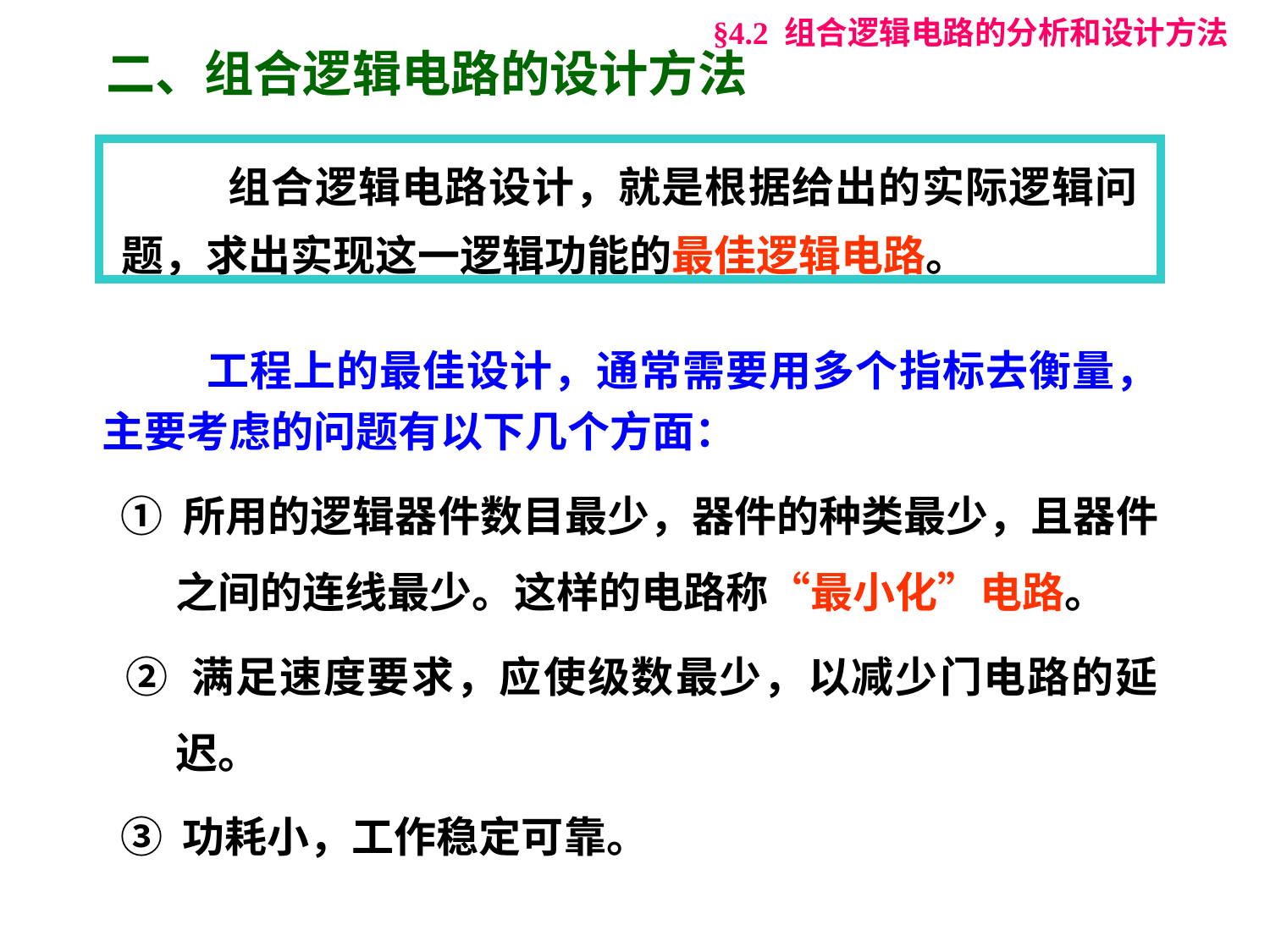

§4.2 组合逻辑电路的分析和设计方法
二、组合逻辑电路的设计方法
         组合逻辑电路设计，就是根据给出的实际逻辑问题，求出实现这一逻辑功能的最佳逻辑电路。

         工程上的最佳设计，通常需要用多个指标去衡量，主要考虑的问题有以下几个方面：
  ① 所用的逻辑器件数目最少，器件的种类最少，且器件之间的连线最少。这样的电路称“最小化”电路。
  ② 满足速度要求，应使级数最少，以减少门电路的延迟。
  ③ 功耗小，工作稳定可靠。